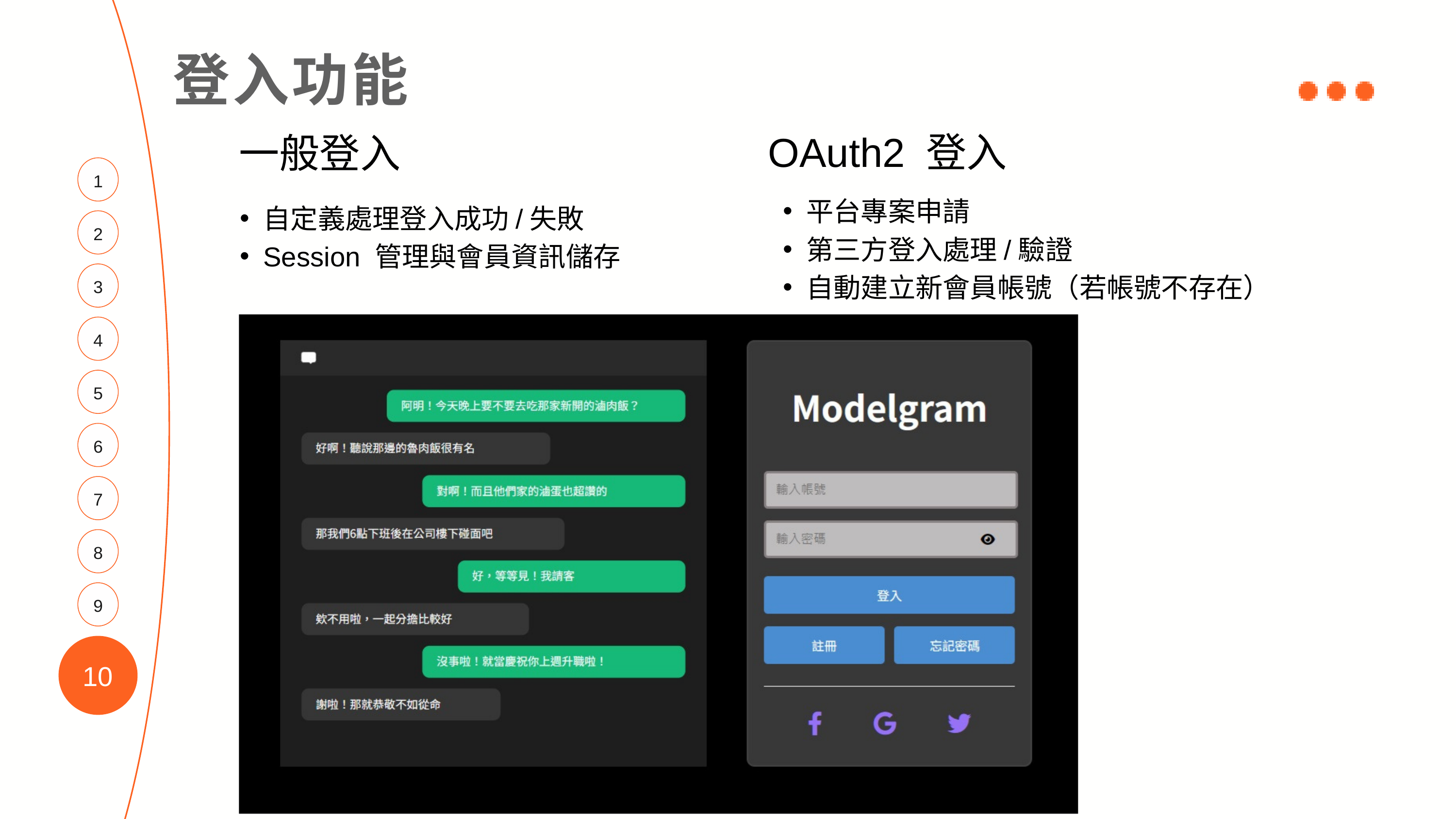

登入功能

OAuth2 登入
一般登入

1
平台專案申請
第三方登入處理/驗證
自動建立新會員帳號（若帳號不存在）

自定義處理登入成功/失敗
Session 管理與會員資訊儲存

2

3

4

5

6

7

8

9

10